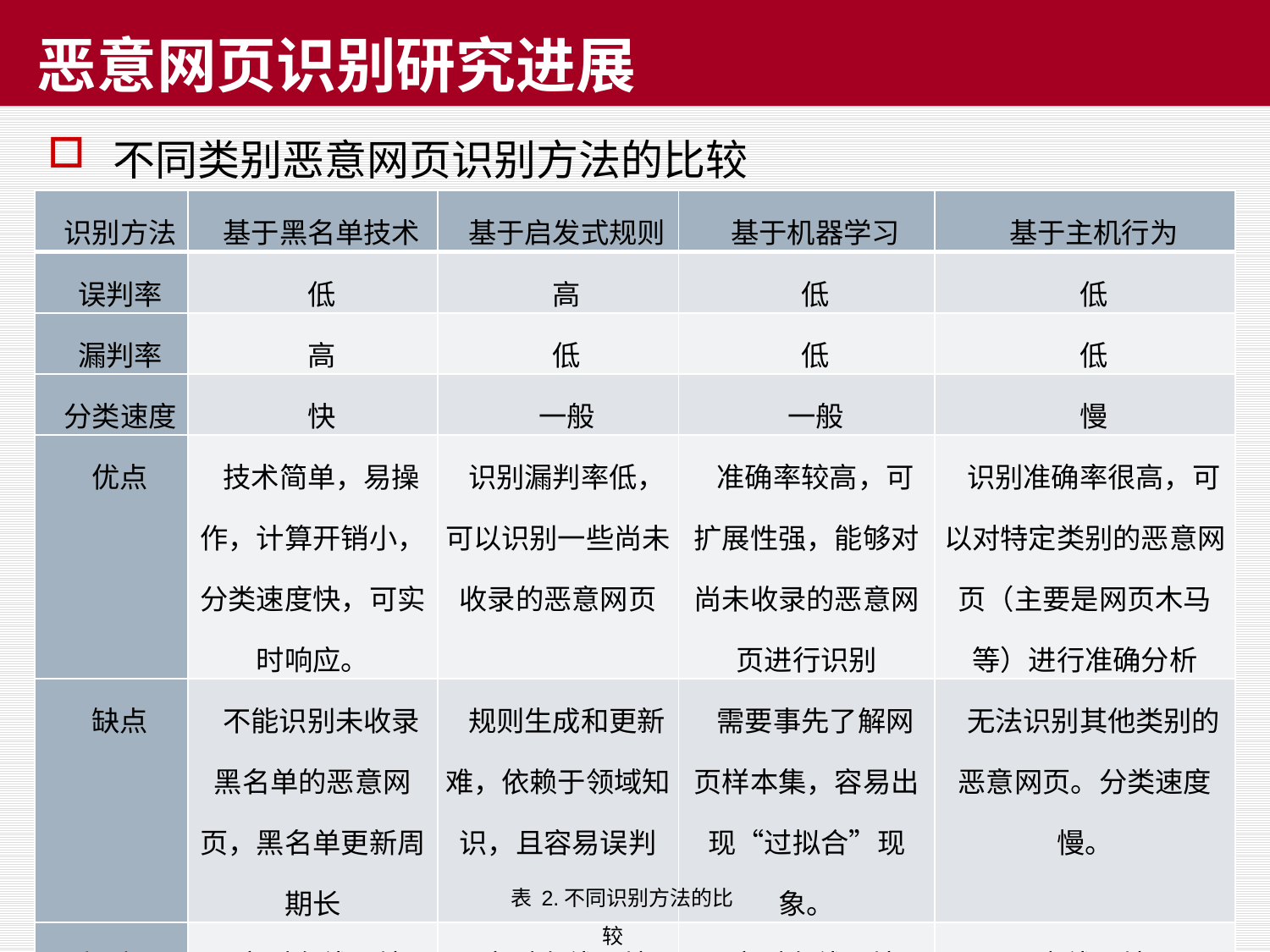

# 恶意网页识别研究进展

不同类别恶意网页识别方法的比较
| 识别方法 | 基于黑名单技术 | 基于启发式规则 | 基于机器学习 | 基于主机行为 |
| --- | --- | --- | --- | --- |
| 误判率 | 低 | 高 | 低 | 低 |
| 漏判率 | 高 | 低 | 低 | 低 |
| 分类速度 | 快 | 一般 | 一般 | 慢 |
| 优点 | 技术简单，易操作，计算开销小，分类速度快，可实时响应。 | 识别漏判率低，可以识别一些尚未收录的恶意网页 | 准确率较高，可扩展性强，能够对尚未收录的恶意网页进行识别 | 识别准确率很高，可以对特定类别的恶意网页（主要是网页木马等）进行准确分析 |
| 缺点 | 不能识别未收录黑名单的恶意网页，黑名单更新周期长 | 规则生成和更新难，依赖于领域知识，且容易误判 | 需要事先了解网页样本集，容易出现“过拟合”现象。 | 无法识别其他类别的恶意网页。分类速度慢。 |
| 适用场景 | 实时在线环境 | 实时在线环境 | 实时在线环境 | 离线环境 |
表 2.不同识别方法的比较
46